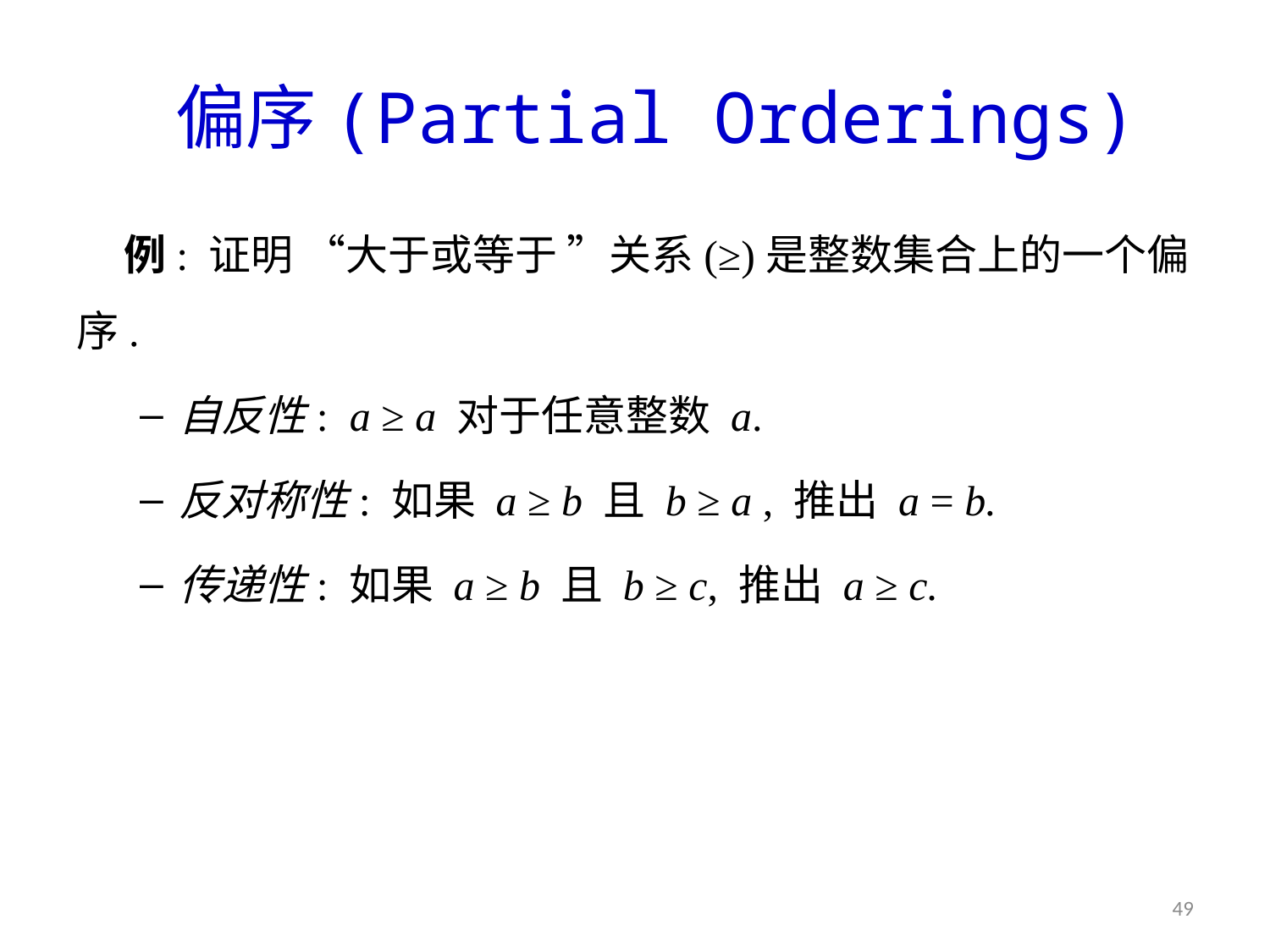

# 偏序(Partial Orderings)
例: 证明 “大于或等于 ”关系(≥)是整数集合上的一个偏序.
自反性:  a ≥ a 对于任意整数 a.
反对称性: 如果 a ≥ b 且 b ≥ a , 推出 a = b.
传递性: 如果 a ≥ b 且 b ≥ c, 推出 a ≥ c.
49